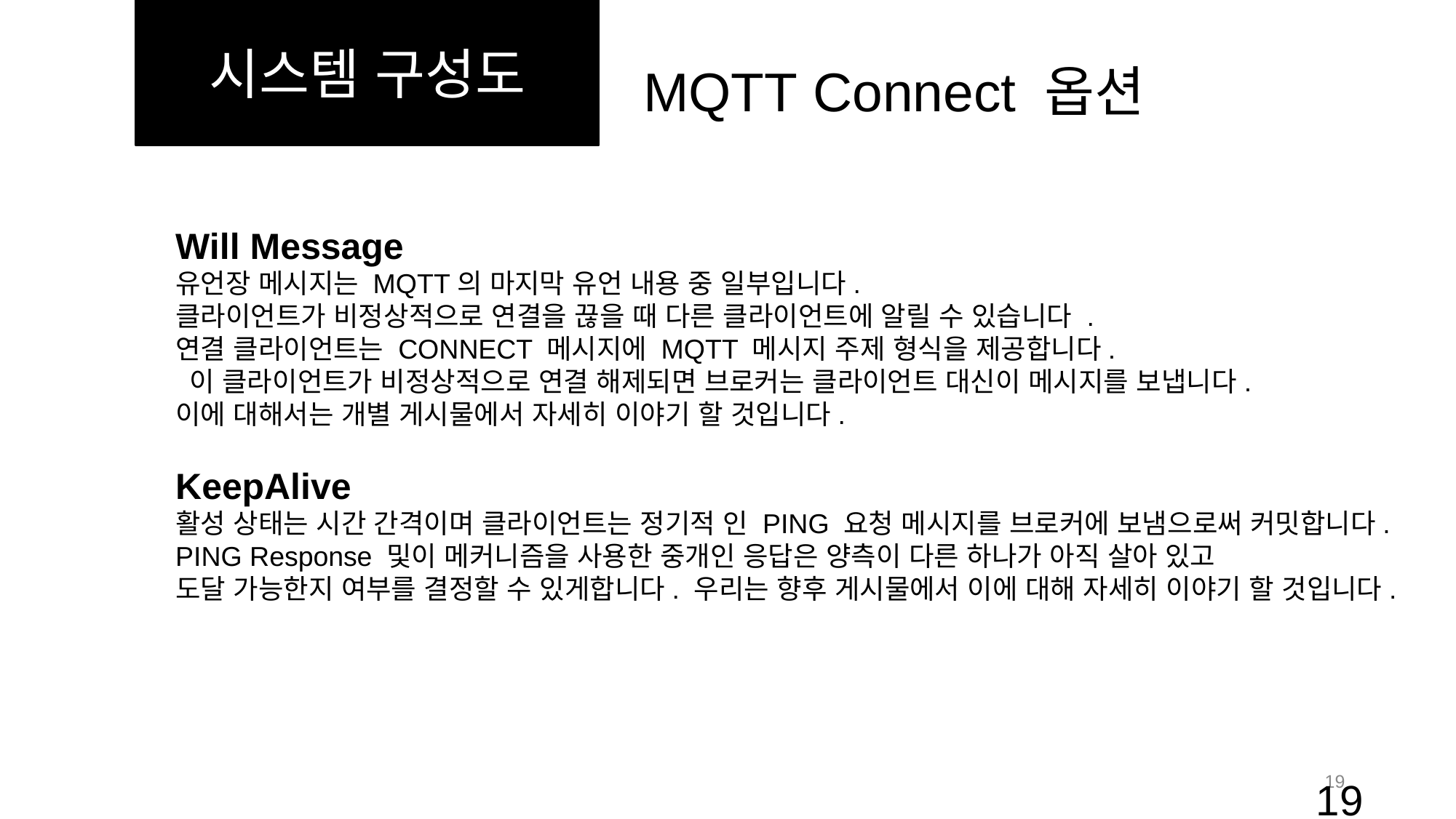

시스템 구성도
MQTT Connect 옵션
Will Message
유언장 메시지는 MQTT의 마지막 유언 내용 중 일부입니다.
클라이언트가 비정상적으로 연결을 끊을 때 다른 클라이언트에 알릴 수 있습니다 .
연결 클라이언트는 CONNECT 메시지에 MQTT 메시지 주제 형식을 제공합니다.
 이 클라이언트가 비정상적으로 연결 해제되면 브로커는 클라이언트 대신이 메시지를 보냅니다.
이에 대해서는 개별 게시물에서 자세히 이야기 할 것입니다.

KeepAlive
활성 상태는 시간 간격이며 클라이언트는 정기적 인 PING 요청 메시지를 브로커에 보냄으로써 커밋합니다.
PING Response 및이 메커니즘을 사용한 중개인 응답은 양측이 다른 하나가 아직 살아 있고
도달 가능한지 여부를 결정할 수 있게합니다. 우리는 향후 게시물에서 이에 대해 자세히 이야기 할 것입니다.

19
19